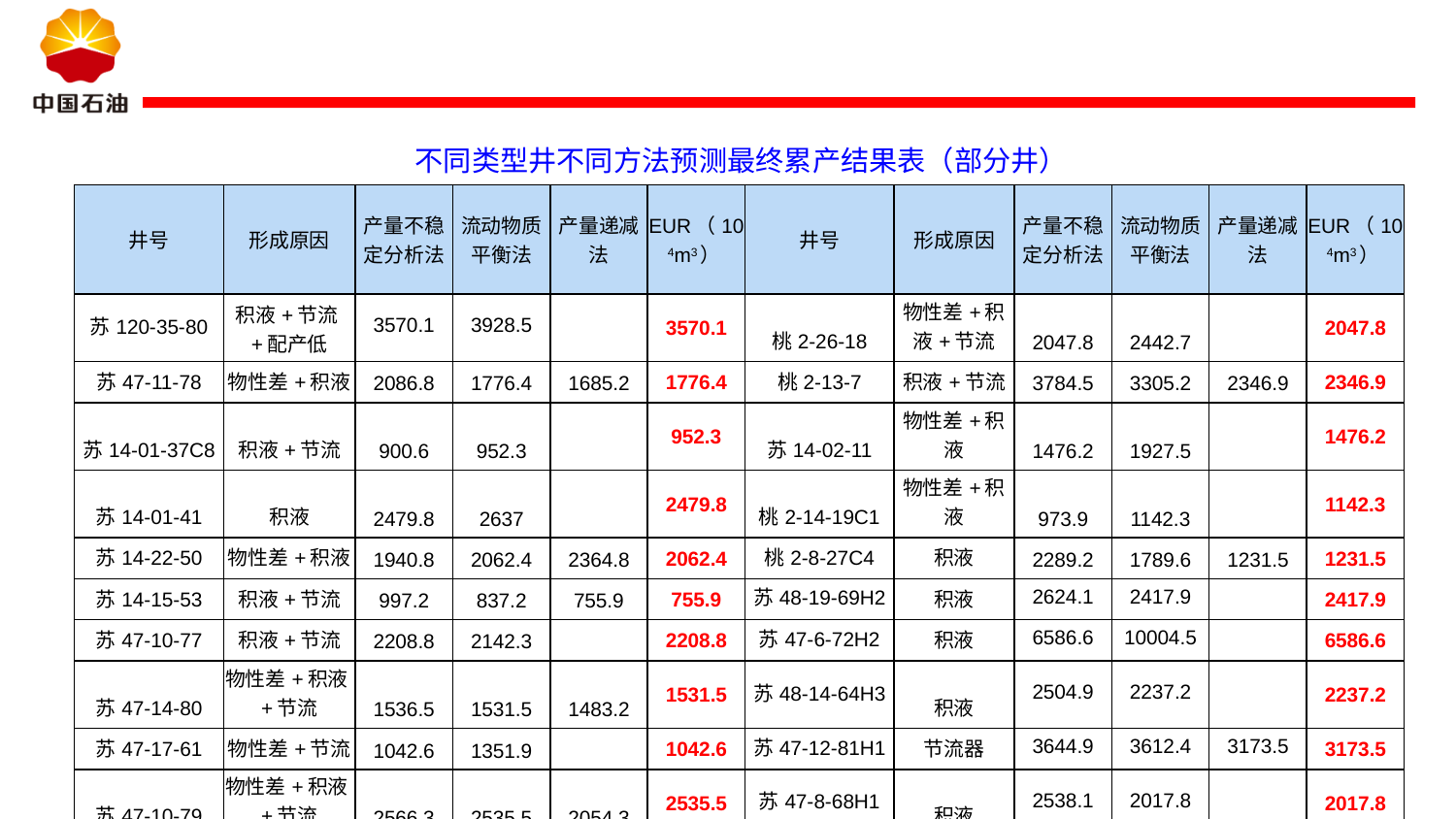

不同类型井不同方法预测最终累产结果表（部分井）
| 井号 | 形成原因 | 产量不稳定分析法 | 流动物质平衡法 | 产量递减法 | EUR（104m3） | 井号 | 形成原因 | 产量不稳定分析法 | 流动物质平衡法 | 产量递减法 | EUR（104m3） |
| --- | --- | --- | --- | --- | --- | --- | --- | --- | --- | --- | --- |
| 苏120-35-80 | 积液+节流+配产低 | 3570.1 | 3928.5 |  | 3570.1 | 桃2-26-18 | 物性差+积液+节流 | 2047.8 | 2442.7 |  | 2047.8 |
| 苏47-11-78 | 物性差+积液 | 2086.8 | 1776.4 | 1685.2 | 1776.4 | 桃2-13-7 | 积液+节流 | 3784.5 | 3305.2 | 2346.9 | 2346.9 |
| 苏14-01-37C8 | 积液+节流 | 900.6 | 952.3 |  | 952.3 | 苏14-02-11 | 物性差+积液 | 1476.2 | 1927.5 |  | 1476.2 |
| 苏14-01-41 | 积液 | 2479.8 | 2637 |  | 2479.8 | 桃2-14-19C1 | 物性差+积液 | 973.9 | 1142.3 |  | 1142.3 |
| 苏14-22-50 | 物性差+积液 | 1940.8 | 2062.4 | 2364.8 | 2062.4 | 桃2-8-27C4 | 积液 | 2289.2 | 1789.6 | 1231.5 | 1231.5 |
| 苏14-15-53 | 积液+节流 | 997.2 | 837.2 | 755.9 | 755.9 | 苏48-19-69H2 | 积液 | 2624.1 | 2417.9 |  | 2417.9 |
| 苏47-10-77 | 积液+节流 | 2208.8 | 2142.3 |  | 2208.8 | 苏47-6-72H2 | 积液 | 6586.6 | 10004.5 |  | 6586.6 |
| 苏47-14-80 | 物性差+积液+节流 | 1536.5 | 1531.5 | 1483.2 | 1531.5 | 苏48-14-64H3 | 积液 | 2504.9 | 2237.2 |  | 2237.2 |
| 苏47-17-61 | 物性差+节流 | 1042.6 | 1351.9 |  | 1042.6 | 苏47-12-81H1 | 节流器 | 3644.9 | 3612.4 | 3173.5 | 3173.5 |
| 苏47-10-79 | 物性差+积液+节流 | 2566.3 | 2535.5 | 2054.3 | 2535.5 | 苏47-8-68H1 | 积液 | 2538.1 | 2017.8 |  | 2017.8 |
75